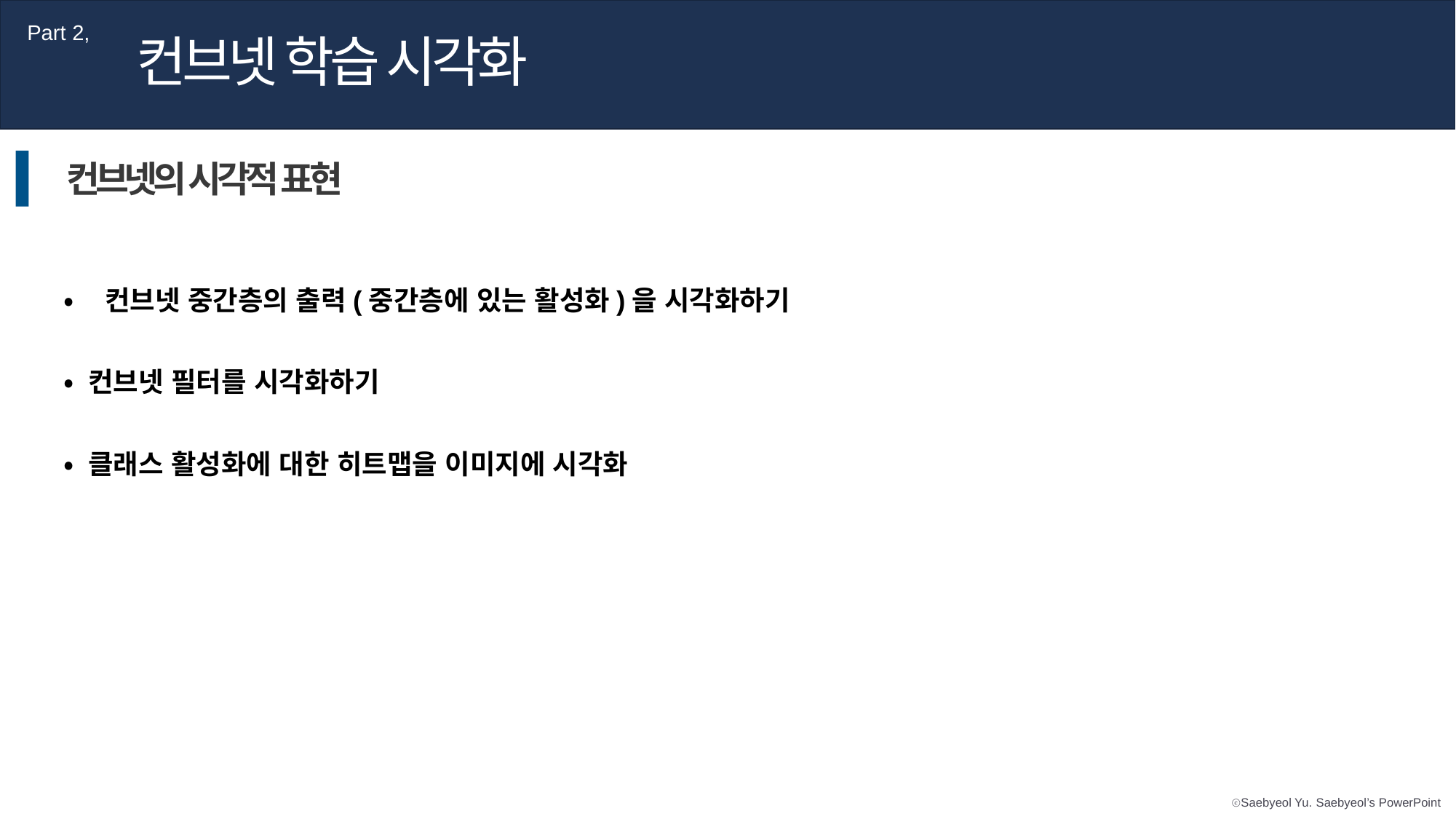

Part 2,
컨브넷 학습 시각화

컨브넷의 시각적 표현
• 컨브넷 중간층의 출력(중간층에 있는 활성화)을 시각화하기
• 컨브넷 필터를 시각화하기
• 클래스 활성화에 대한 히트맵을 이미지에 시각화